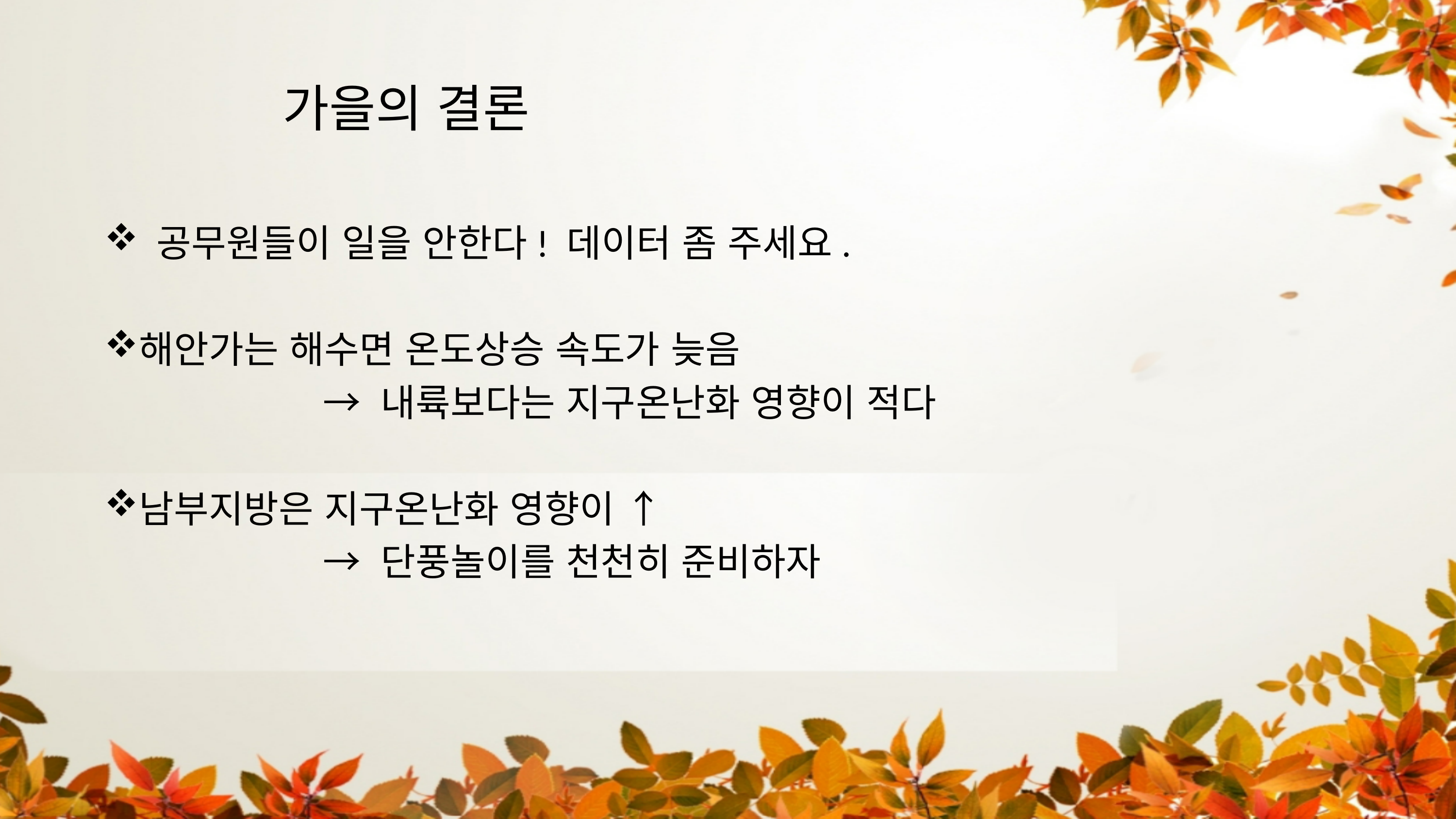

# 가을의 결론
 공무원들이 일을 안한다! 데이터 좀 주세요.

해안가는 해수면 온도상승 속도가 늦음
			→ 내륙보다는 지구온난화 영향이 적다

남부지방은 지구온난화 영향이 ↑
			→ 단풍놀이를 천천히 준비하자